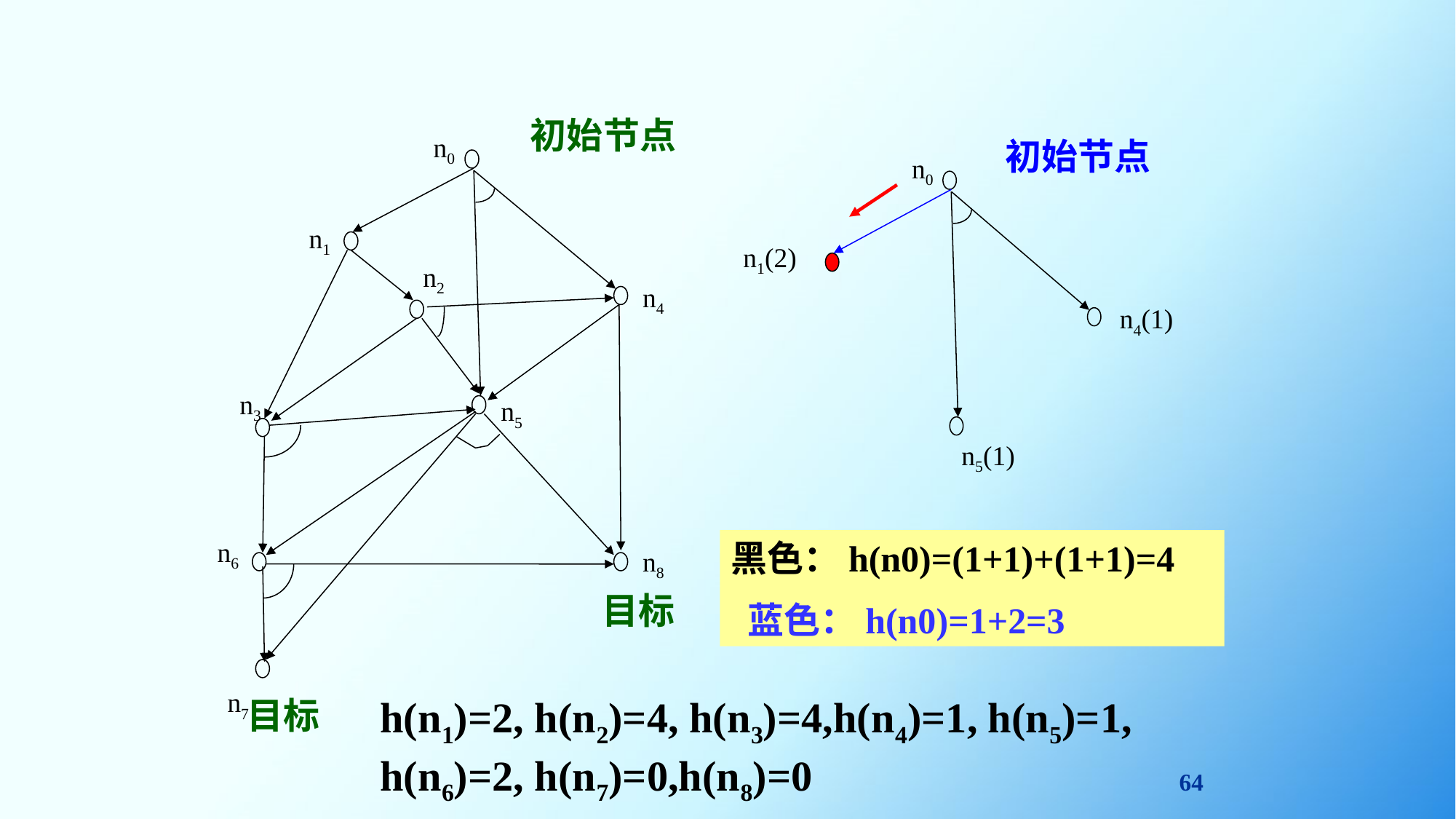

初始节点
n0

n1

n2
n4

n3
n5

n6
n8

目标

n7
目标
初始节点

n0

n1(2)

n4(1)

n5(1)
黑色：h(n0)=(1+1)+(1+1)=4
 蓝色：h(n0)=1+2=3
h(n1)=2, h(n2)=4, h(n3)=4,h(n4)=1, h(n5)=1, h(n6)=2, h(n7)=0,h(n8)=0
64